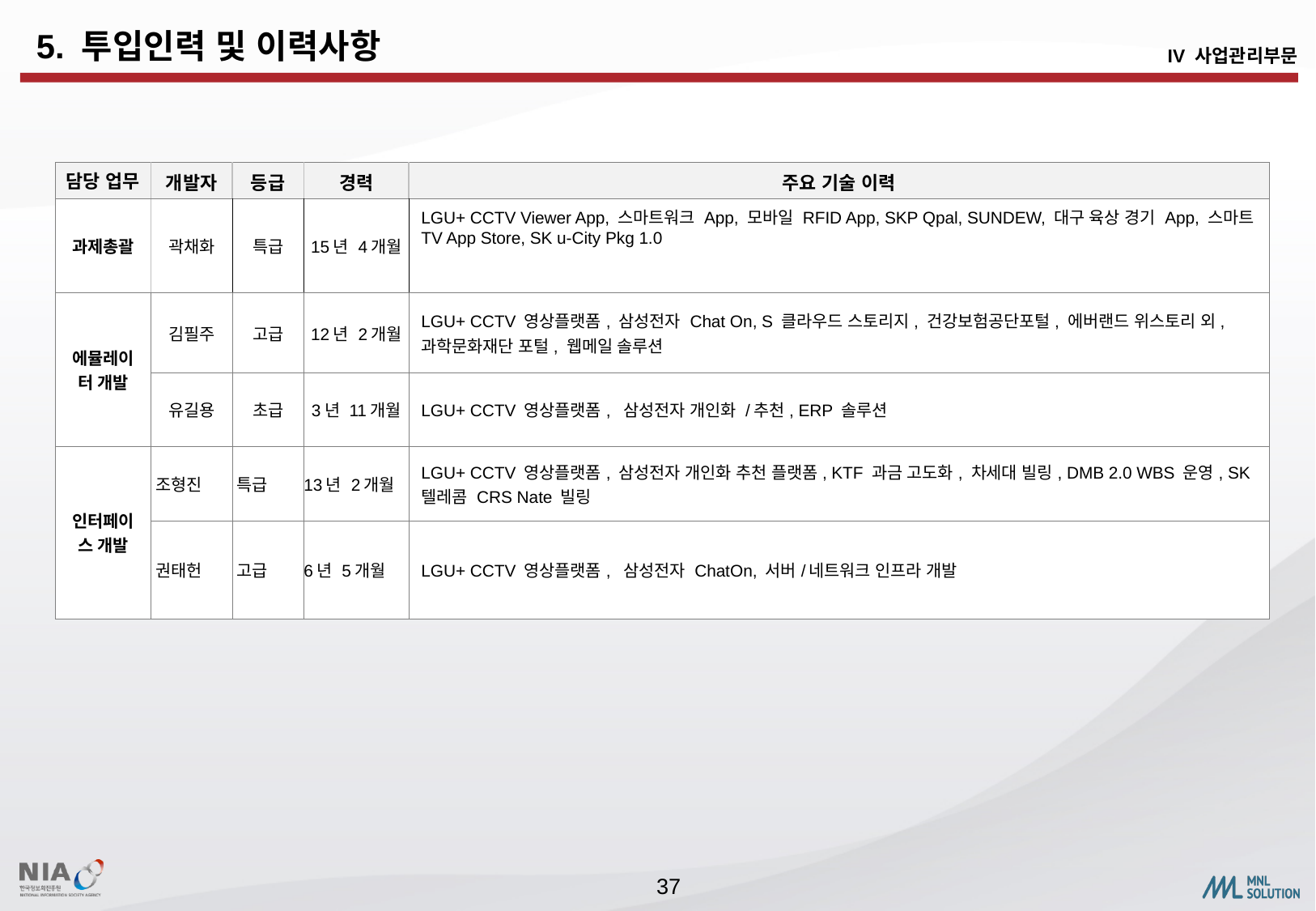

5. 투입인력 및 이력사항
IV 사업관리부문
| 담당 업무 | 개발자 | 등급 | 경력 | 주요 기술 이력 |
| --- | --- | --- | --- | --- |
| 과제총괄 | 곽채화 | 특급 | 15년 4개월 | LGU+ CCTV Viewer App, 스마트워크 App, 모바일 RFID App, SKP Qpal, SUNDEW, 대구 육상 경기 App, 스마트TV App Store, SK u-City Pkg 1.0 |
| 에뮬레이터 개발 | 김필주 | 고급 | 12년 2개월 | LGU+ CCTV 영상플랫폼, 삼성전자 Chat On, S 클라우드 스토리지, 건강보험공단포털, 에버랜드 위스토리 외, 과학문화재단 포털, 웹메일 솔루션 |
|  | 유길용 | 초급 | 3년 11개월 | LGU+ CCTV 영상플랫폼, 삼성전자 개인화 /추천, ERP 솔루션 |
| 인터페이스 개발 | 조형진 | 특급 | 13년 2개월 | LGU+ CCTV 영상플랫폼, 삼성전자 개인화 추천 플랫폼, KTF 과금 고도화, 차세대 빌링, DMB 2.0 WBS 운영, SK텔레콤 CRS Nate 빌링 |
|  | 권태헌 | 고급 | 6년 5개월 | LGU+ CCTV 영상플랫폼, 삼성전자 ChatOn, 서버/네트워크 인프라 개발 |